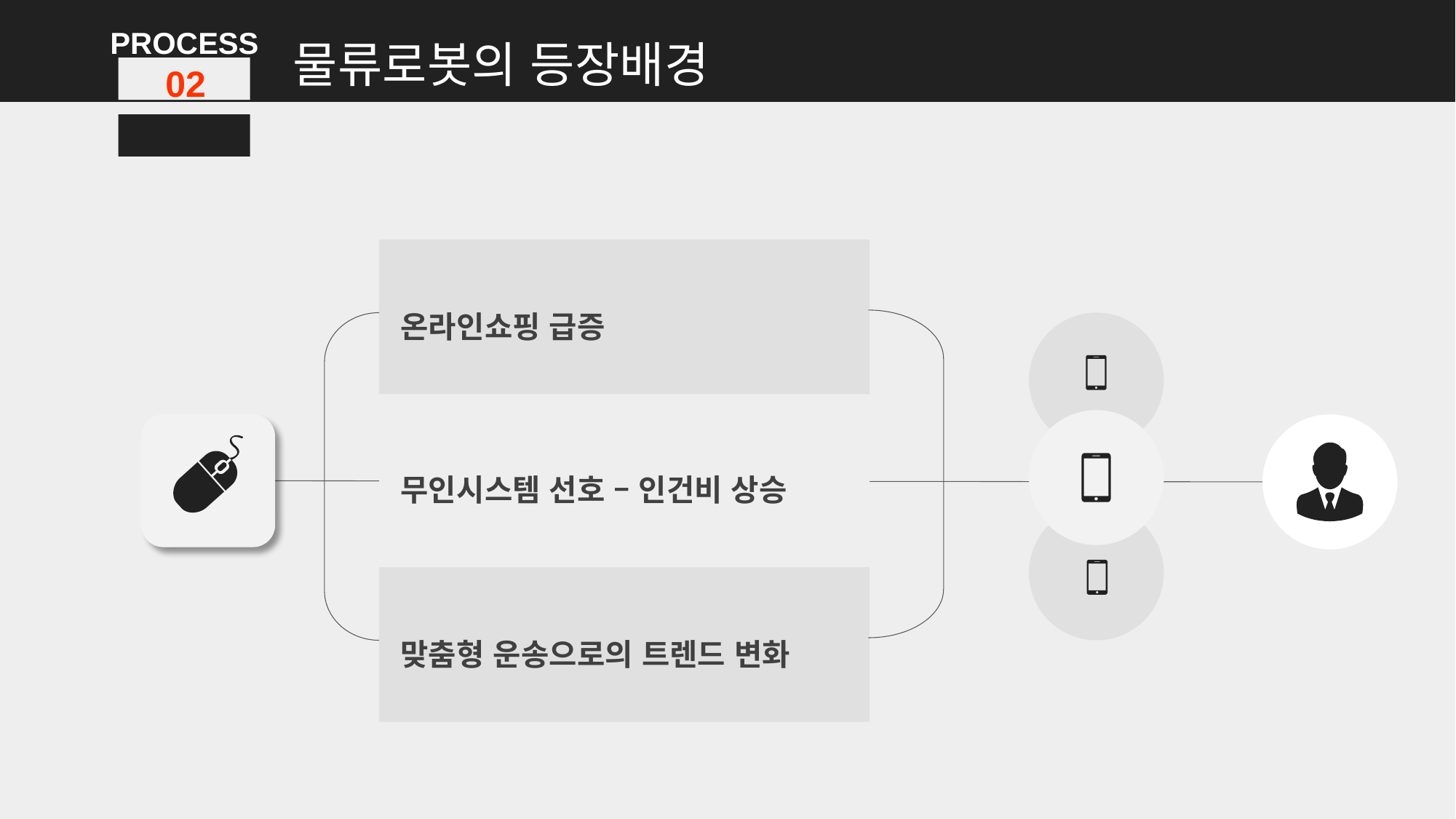

물류로봇의 등장배경
PROCESS
02

온라인쇼핑 급증

무인시스템 선호 – 인건비 상승

맞춤형 운송으로의 트렌드 변화